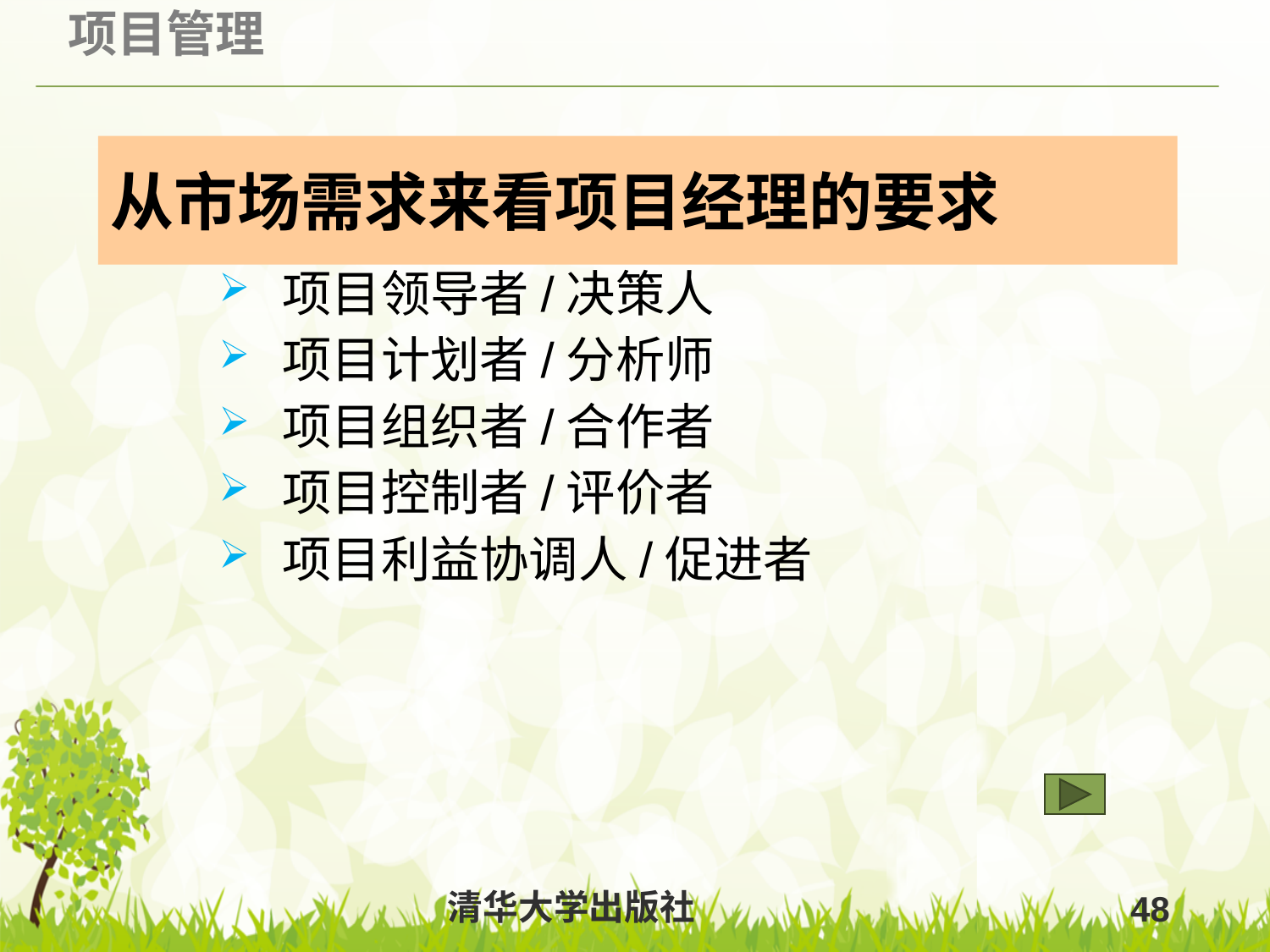

从市场需求来看项目经理的要求
项目领导者/决策人
项目计划者/分析师
项目组织者/合作者
项目控制者/评价者
项目利益协调人/促进者

清华大学出版社
48